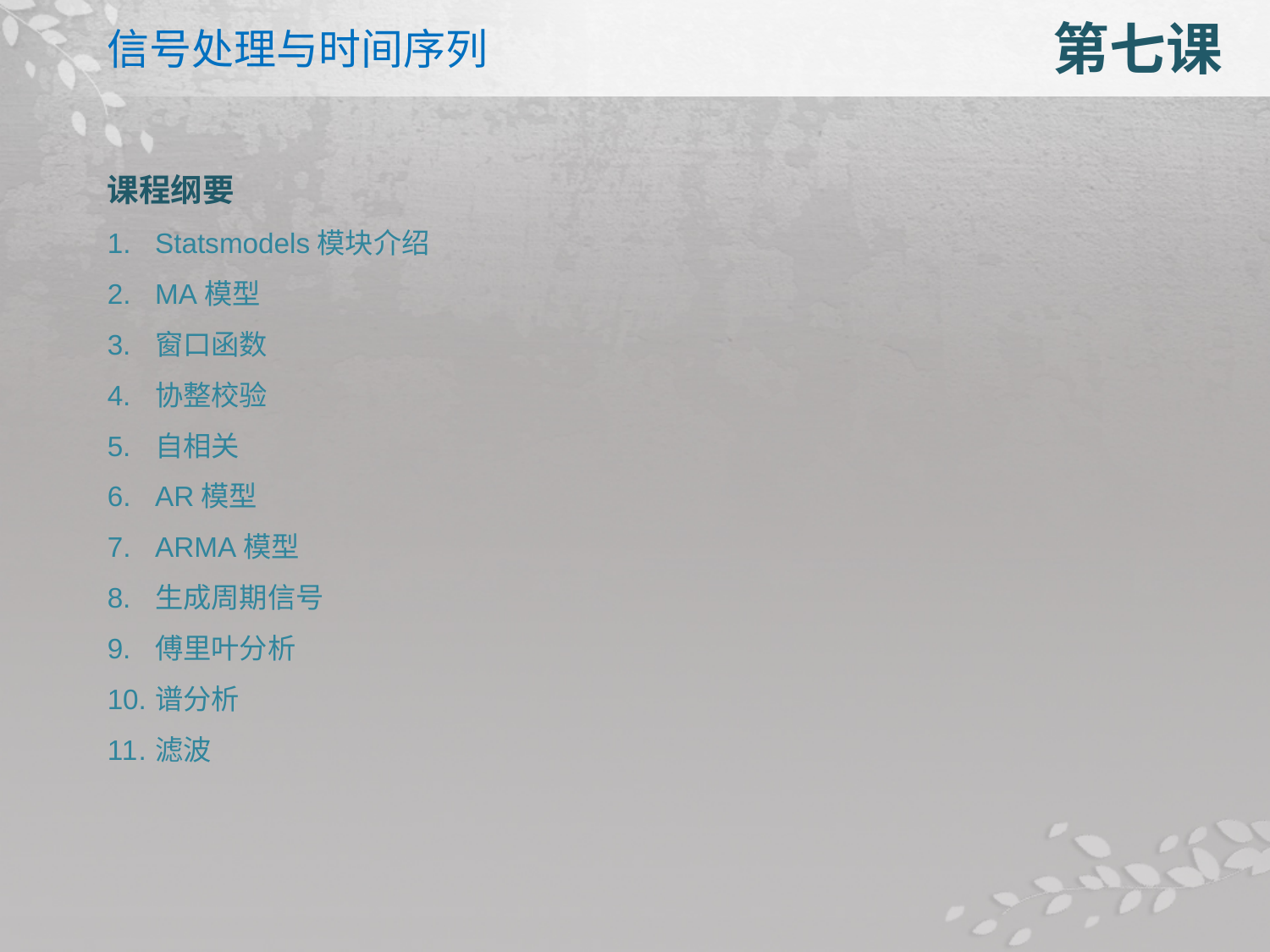

信号处理与时间序列
第七课
课程纲要
Statsmodels模块介绍
MA模型
窗口函数
协整校验
自相关
AR模型
ARMA模型
生成周期信号
傅里叶分析
谱分析
滤波